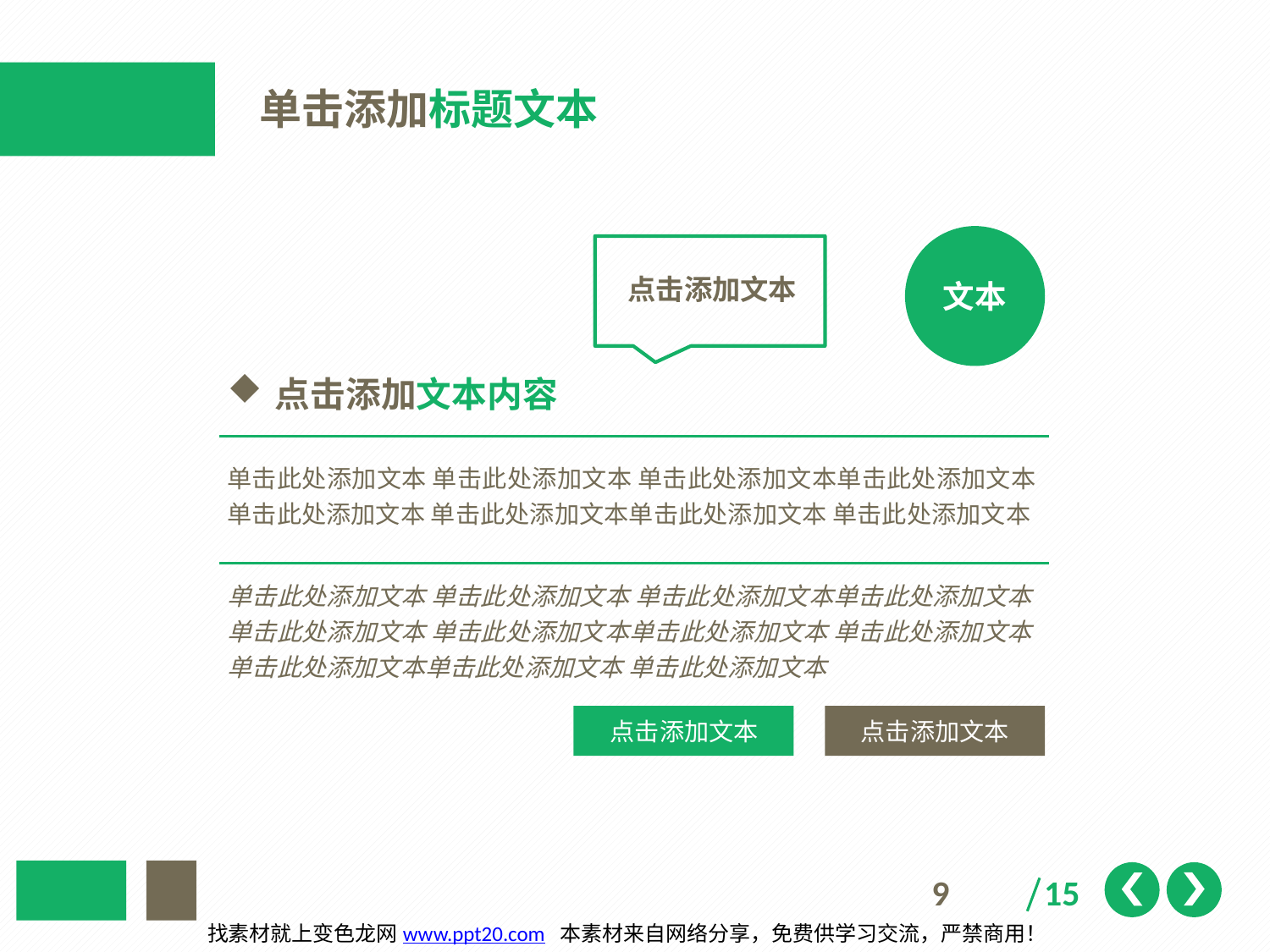

单击添加标题文本

文本

点击添加文本
点击添加文本内容
单击此处添加文本 单击此处添加文本 单击此处添加文本单击此处添加文本 单击此处添加文本 单击此处添加文本单击此处添加文本 单击此处添加文本
单击此处添加文本 单击此处添加文本 单击此处添加文本单击此处添加文本 单击此处添加文本 单击此处添加文本单击此处添加文本 单击此处添加文本 单击此处添加文本单击此处添加文本 单击此处添加文本

点击添加文本

点击添加文本